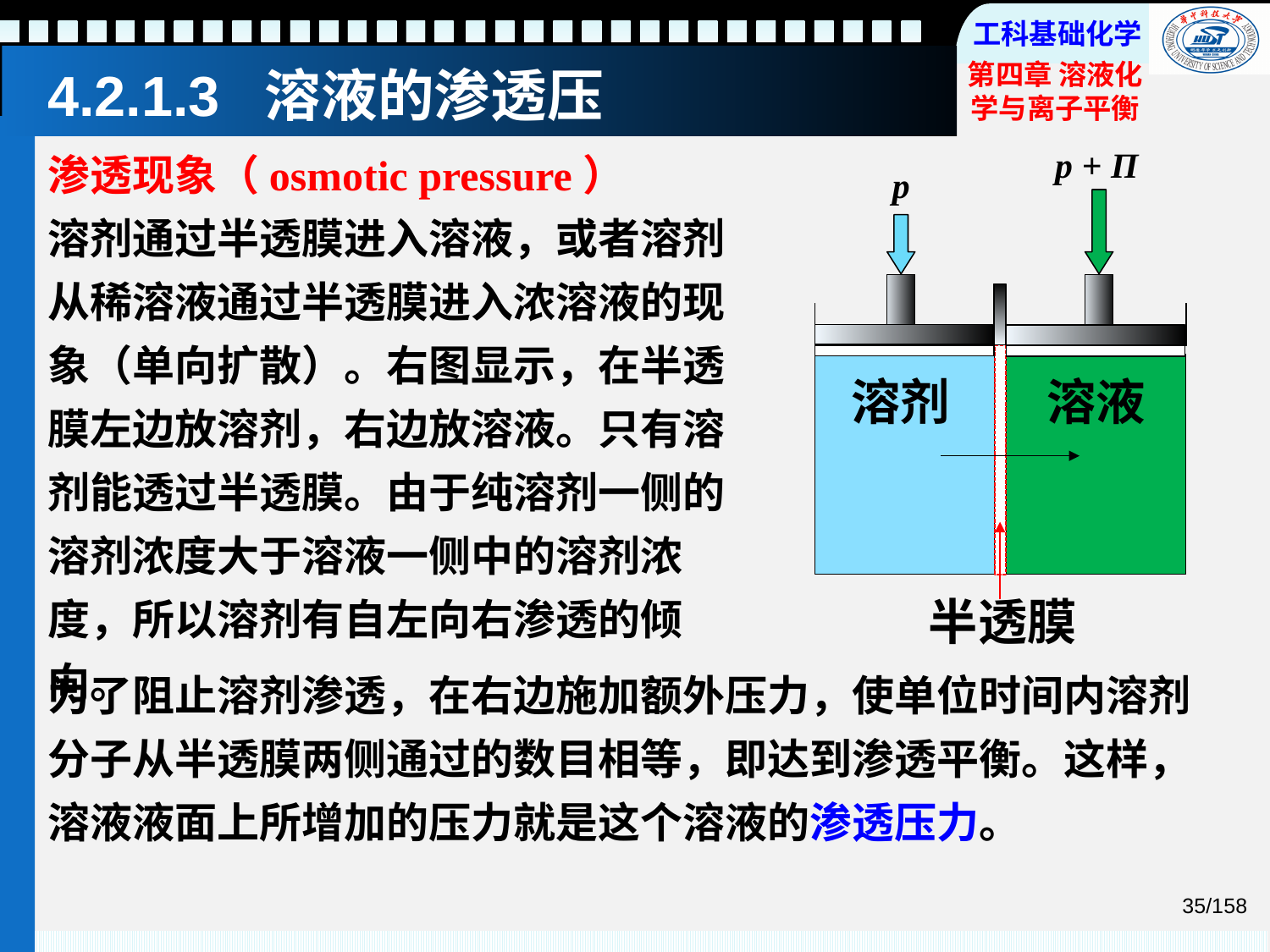

# 4.2.1.3  溶液的渗透压
渗透现象（osmotic pressure）
溶剂通过半透膜进入溶液，或者溶剂从稀溶液通过半透膜进入浓溶液的现象（单向扩散）。右图显示，在半透膜左边放溶剂，右边放溶液。只有溶剂能透过半透膜。由于纯溶剂一侧的溶剂浓度大于溶液一侧中的溶剂浓度，所以溶剂有自左向右渗透的倾向。
p + Π
p

溶剂
溶液
半透膜
为了阻止溶剂渗透，在右边施加额外压力，使单位时间内溶剂分子从半透膜两侧通过的数目相等，即达到渗透平衡。这样，溶液液面上所增加的压力就是这个溶液的渗透压力。